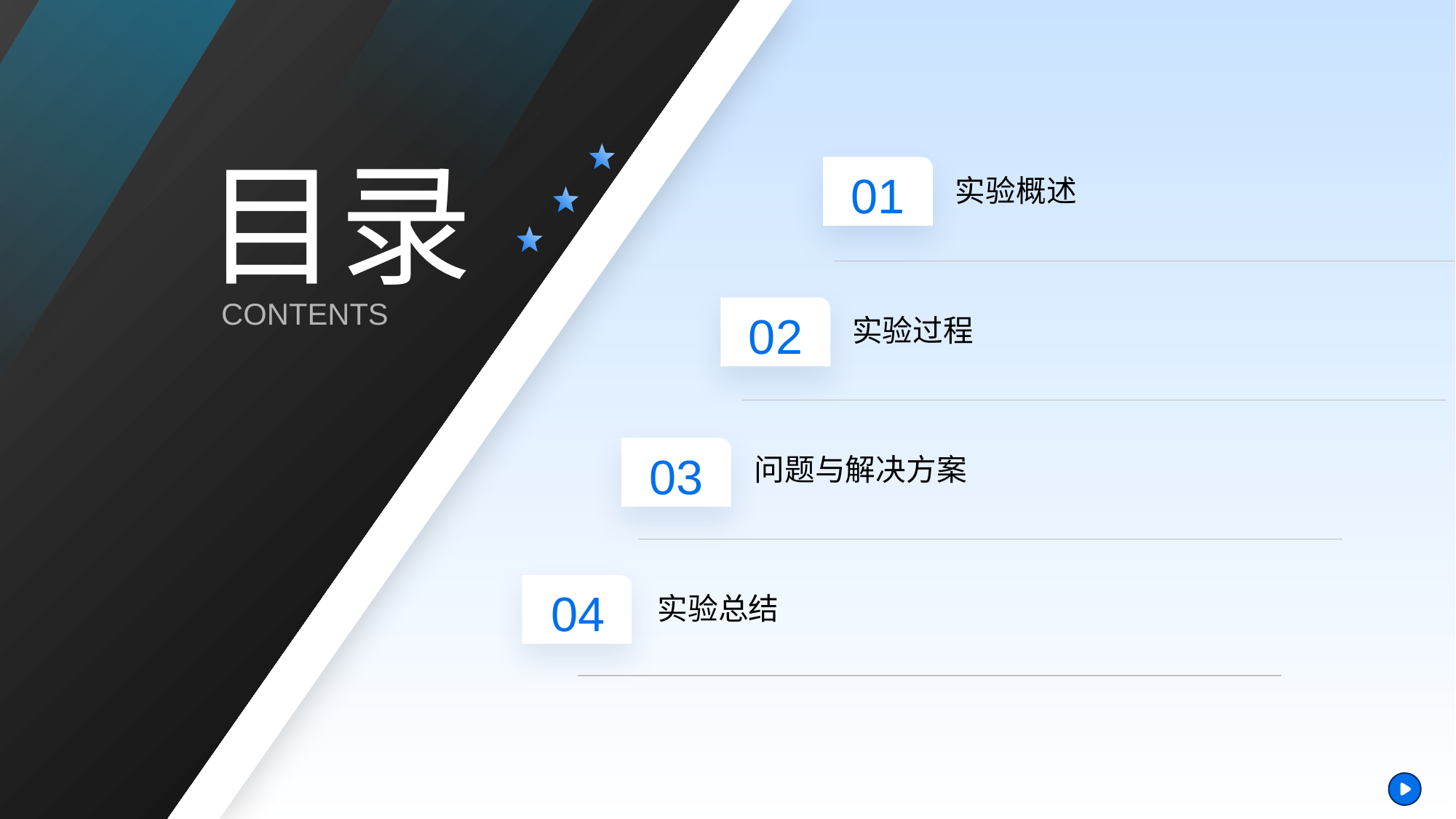

实验概述
目录

01

实验过程
CONTENTS
02

问题与解决方案
03

实验总结
04